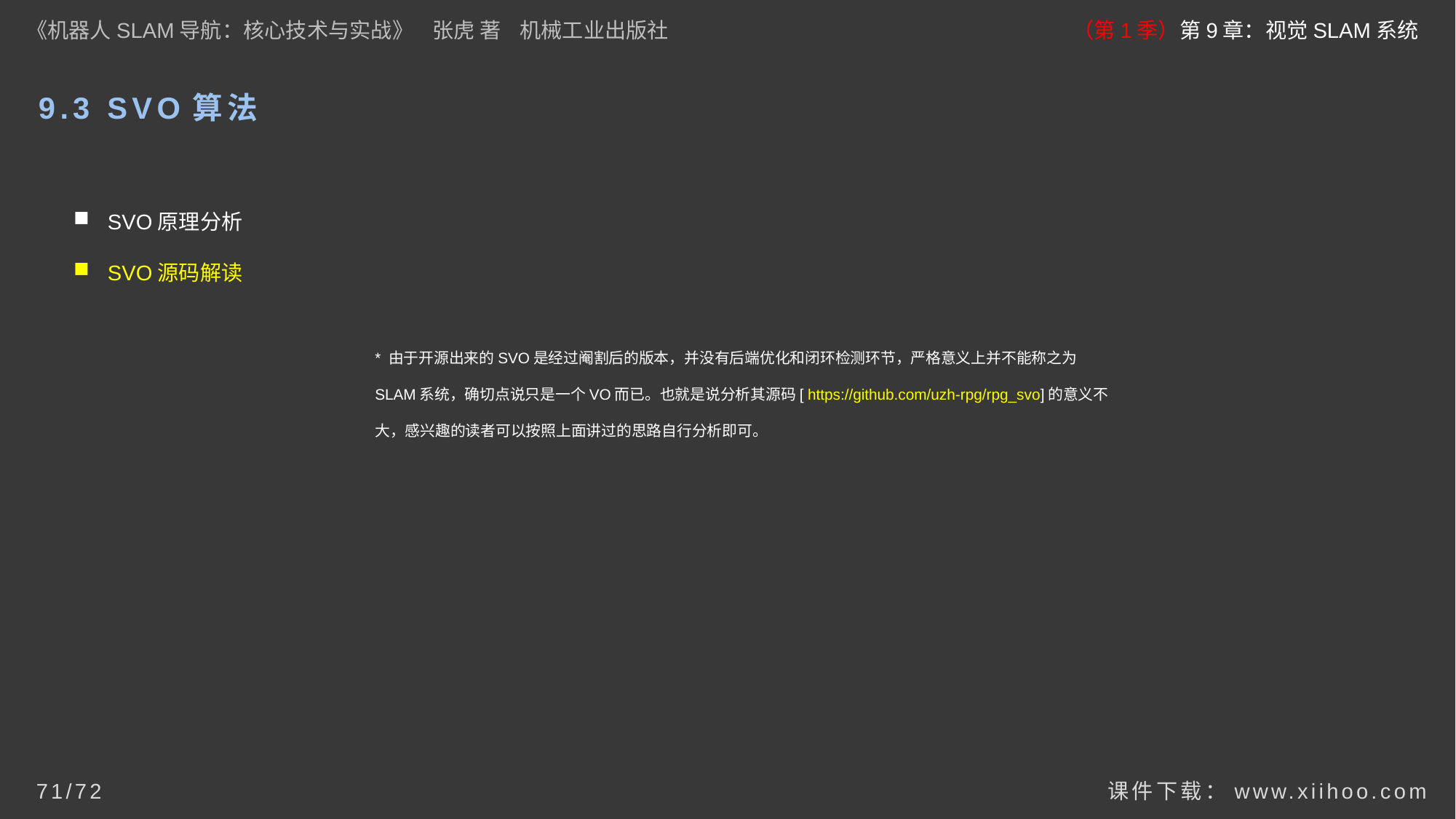

《机器人SLAM导航：核心技术与实战》    张虎 著    机械工业出版社
（第1季）第9章：视觉SLAM系统
# 9.3 SVO算法
SVO原理分析
SVO源码解读
* 由于开源出来的SVO是经过阉割后的版本，并没有后端优化和闭环检测环节，严格意义上并不能称之为SLAM系统，确切点说只是一个VO而已。也就是说分析其源码[ https://github.com/uzh-rpg/rpg_svo]的意义不大，感兴趣的读者可以按照上面讲过的思路自行分析即可。
课件下载：www.xiihoo.com
71/72